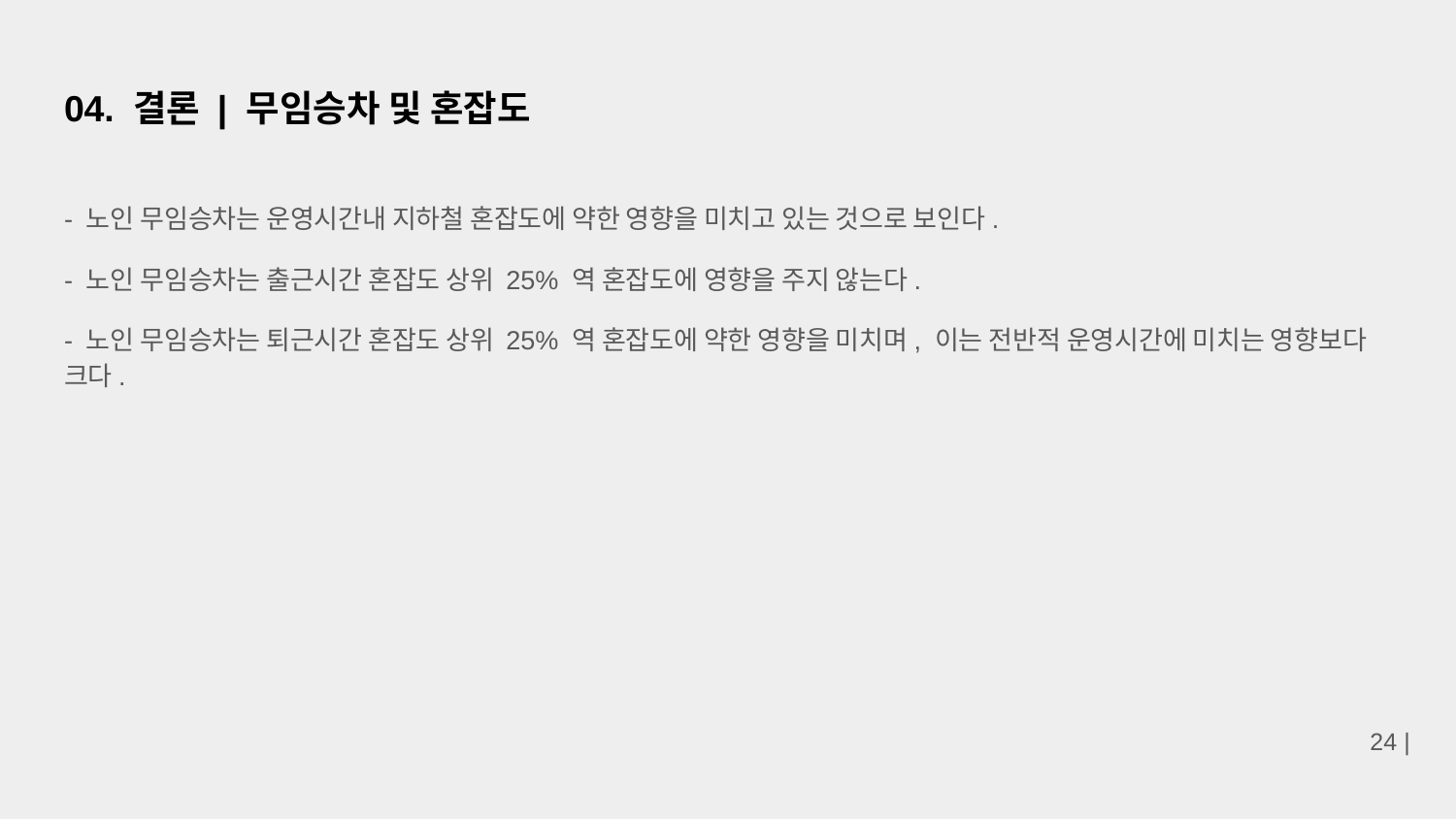

# 04. 결론 | 무임승차 및 혼잡도
- 노인 무임승차는 운영시간내 지하철 혼잡도에 약한 영향을 미치고 있는 것으로 보인다.
- 노인 무임승차는 출근시간 혼잡도 상위 25% 역 혼잡도에 영향을 주지 않는다.
- 노인 무임승차는 퇴근시간 혼잡도 상위 25% 역 혼잡도에 약한 영향을 미치며, 이는 전반적 운영시간에 미치는 영향보다 크다.

24 |